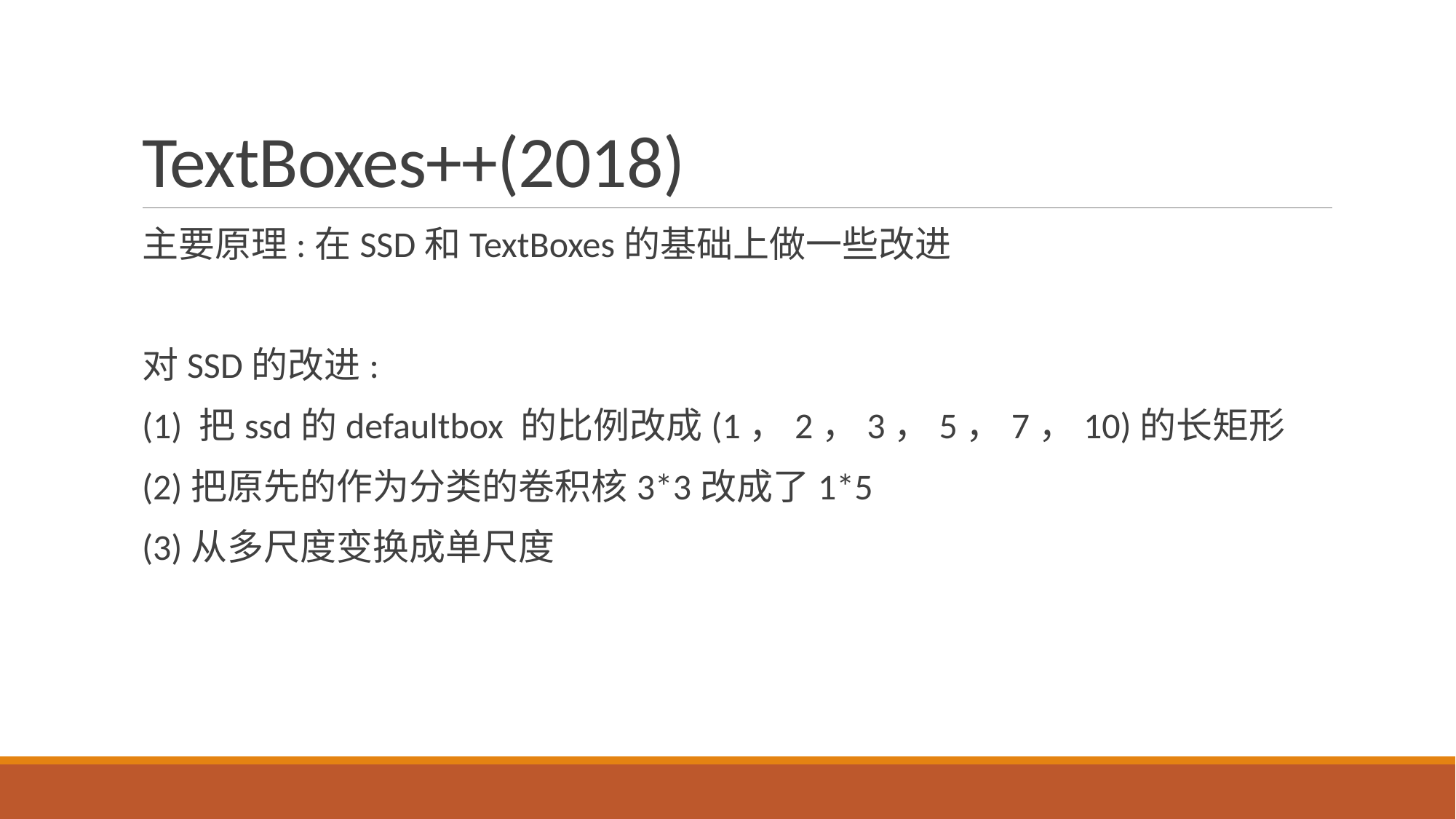

# TextBoxes++(2018)
主要原理:在SSD和TextBoxes的基础上做一些改进

对SSD的改进:
(1) 把ssd的defaultbox 的比例改成(1，2，3，5，7，10)的长矩形
(2)把原先的作为分类的卷积核3*3改成了1*5
(3)从多尺度变换成单尺度